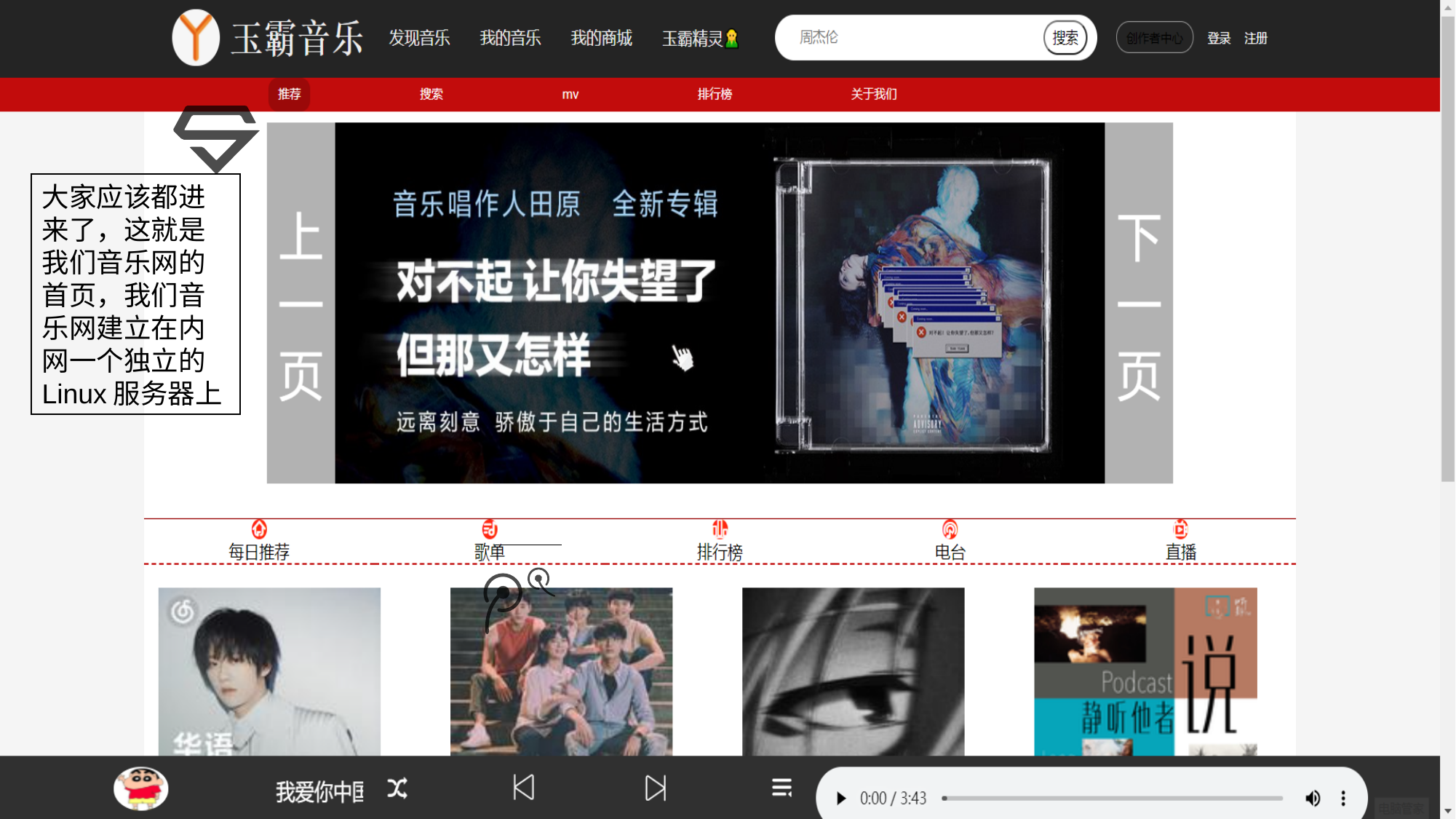

大家应该都进来了，这就是我们音乐网的首页，我们音乐网建立在内网一个独立的Linux服务器上。